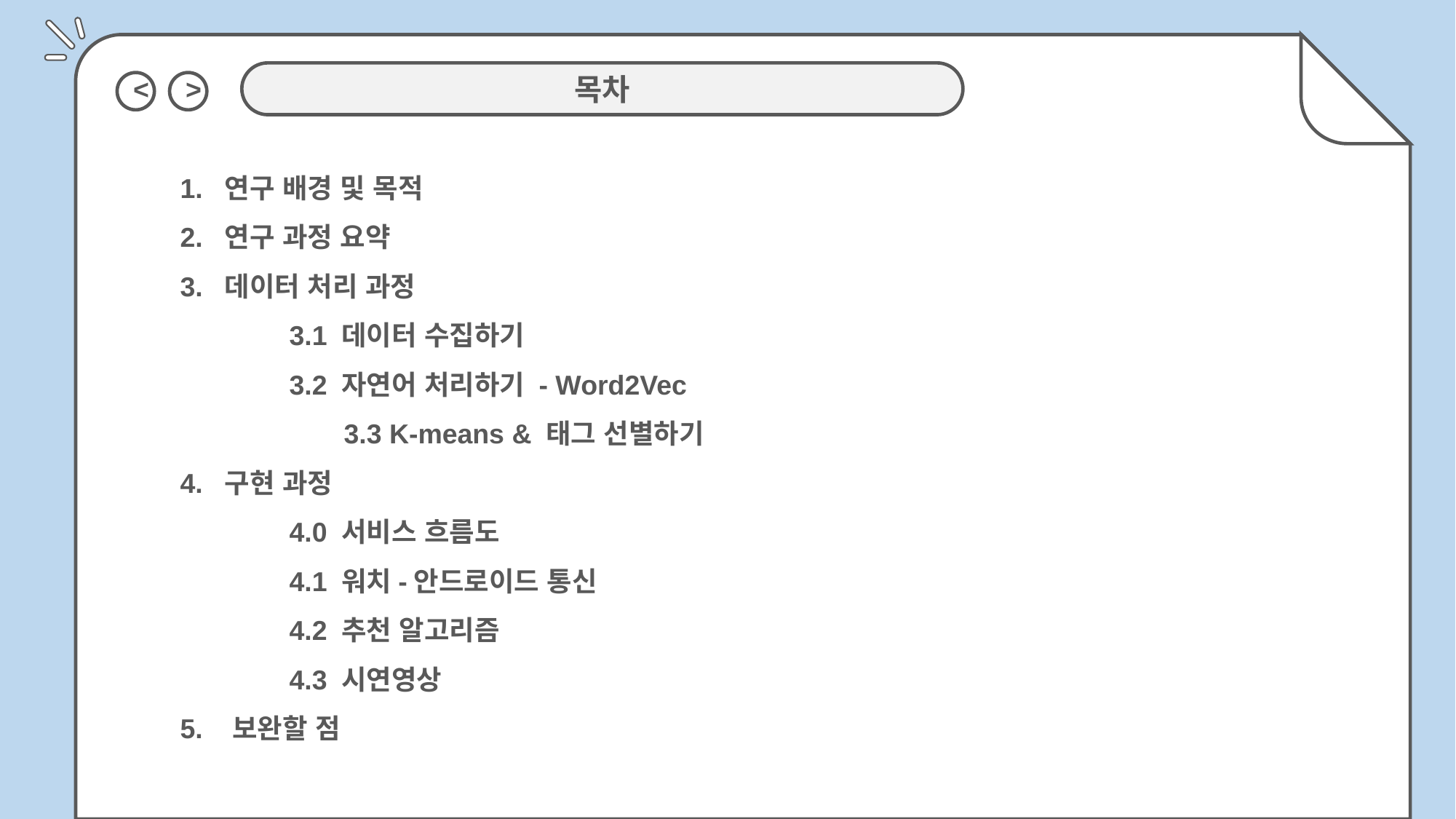

<
>
목차
1.  연구 배경 및 목적
2.  연구 과정 요약
3.  데이터 처리 과정
	3.1 데이터 수집하기
	3.2 자연어 처리하기 - Word2Vec
	3.3 K-means & 태그 선별하기
4.  구현 과정
	4.0 서비스 흐름도
	4.1 워치-안드로이드 통신
	4.2 추천 알고리즘
	4.3 시연영상
5.   보완할 점